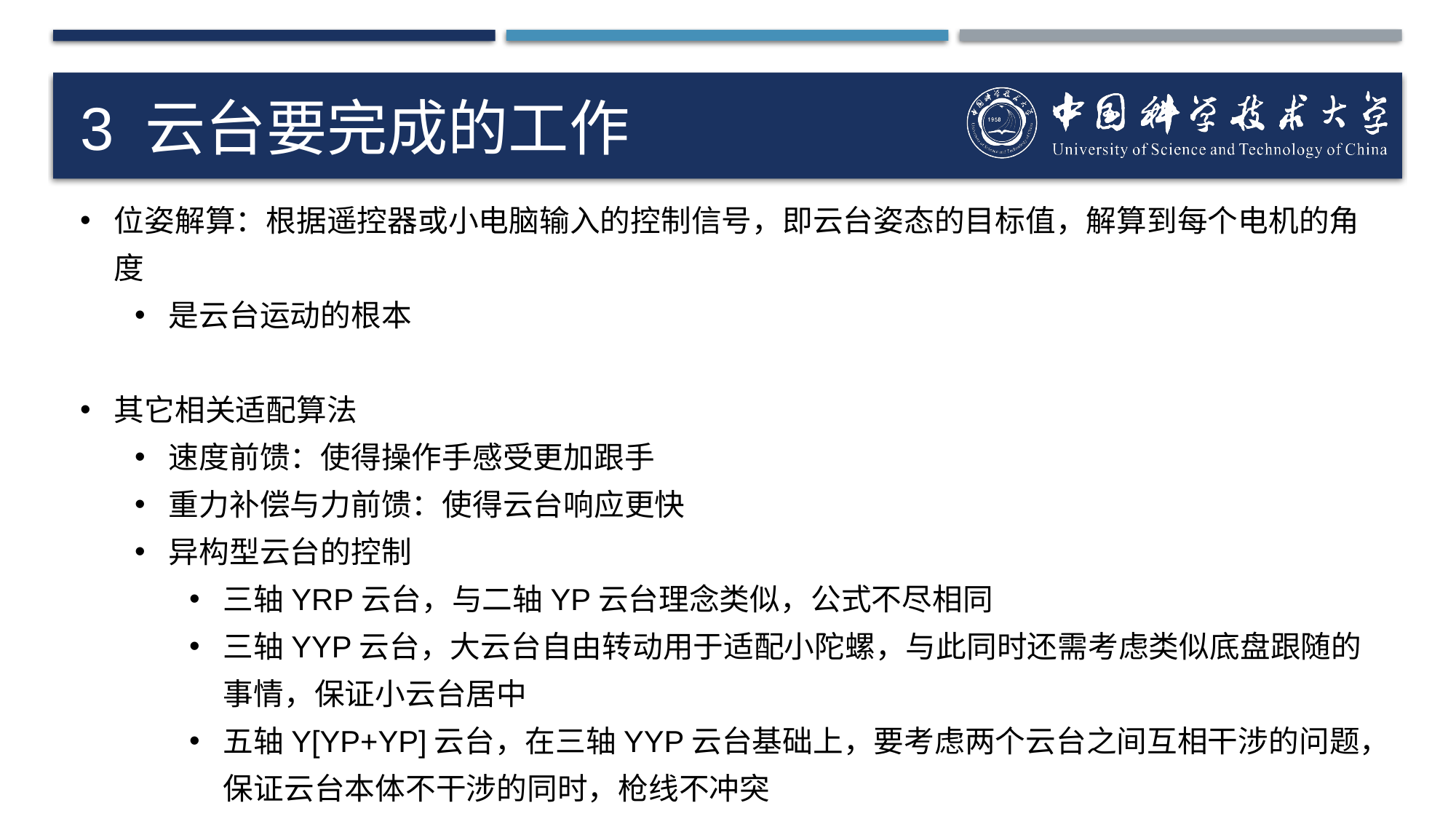

# 3 云台要完成的工作
位姿解算：根据遥控器或小电脑输入的控制信号，即云台姿态的目标值，解算到每个电机的角度
是云台运动的根本

其它相关适配算法
速度前馈：使得操作手感受更加跟手
重力补偿与力前馈：使得云台响应更快
异构型云台的控制
三轴YRP云台，与二轴YP云台理念类似，公式不尽相同
三轴YYP云台，大云台自由转动用于适配小陀螺，与此同时还需考虑类似底盘跟随的事情，保证小云台居中
五轴Y[YP+YP]云台，在三轴YYP云台基础上，要考虑两个云台之间互相干涉的问题，保证云台本体不干涉的同时，枪线不冲突